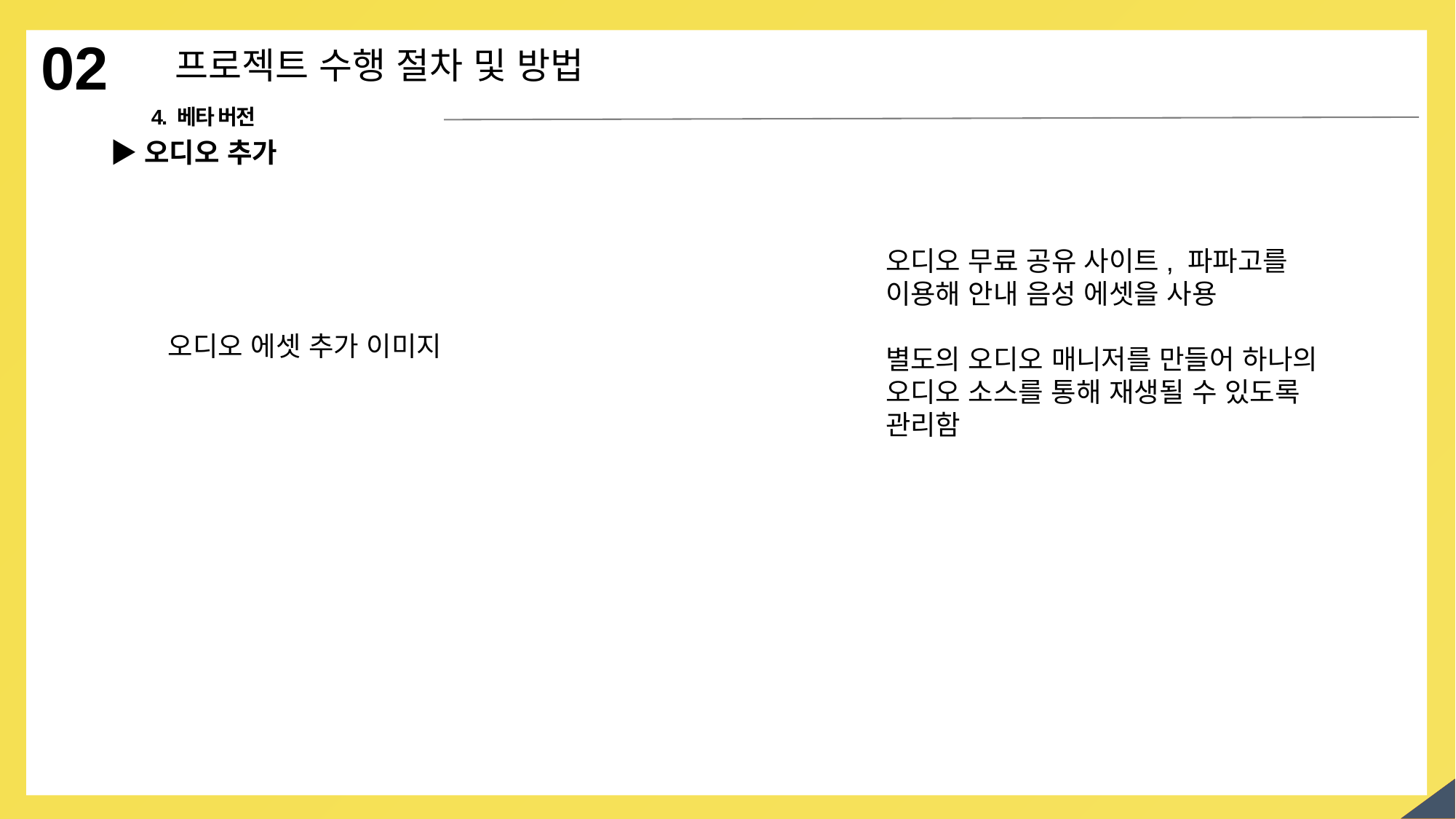

02

프로젝트 수행 절차 및 방법
4. 베타 버전

▶오디오 추가
오디오 무료 공유 사이트, 파파고를 이용해 안내 음성 에셋을 사용

별도의 오디오 매니저를 만들어 하나의 오디오 소스를 통해 재생될 수 있도록 관리함
오디오 에셋 추가 이미지